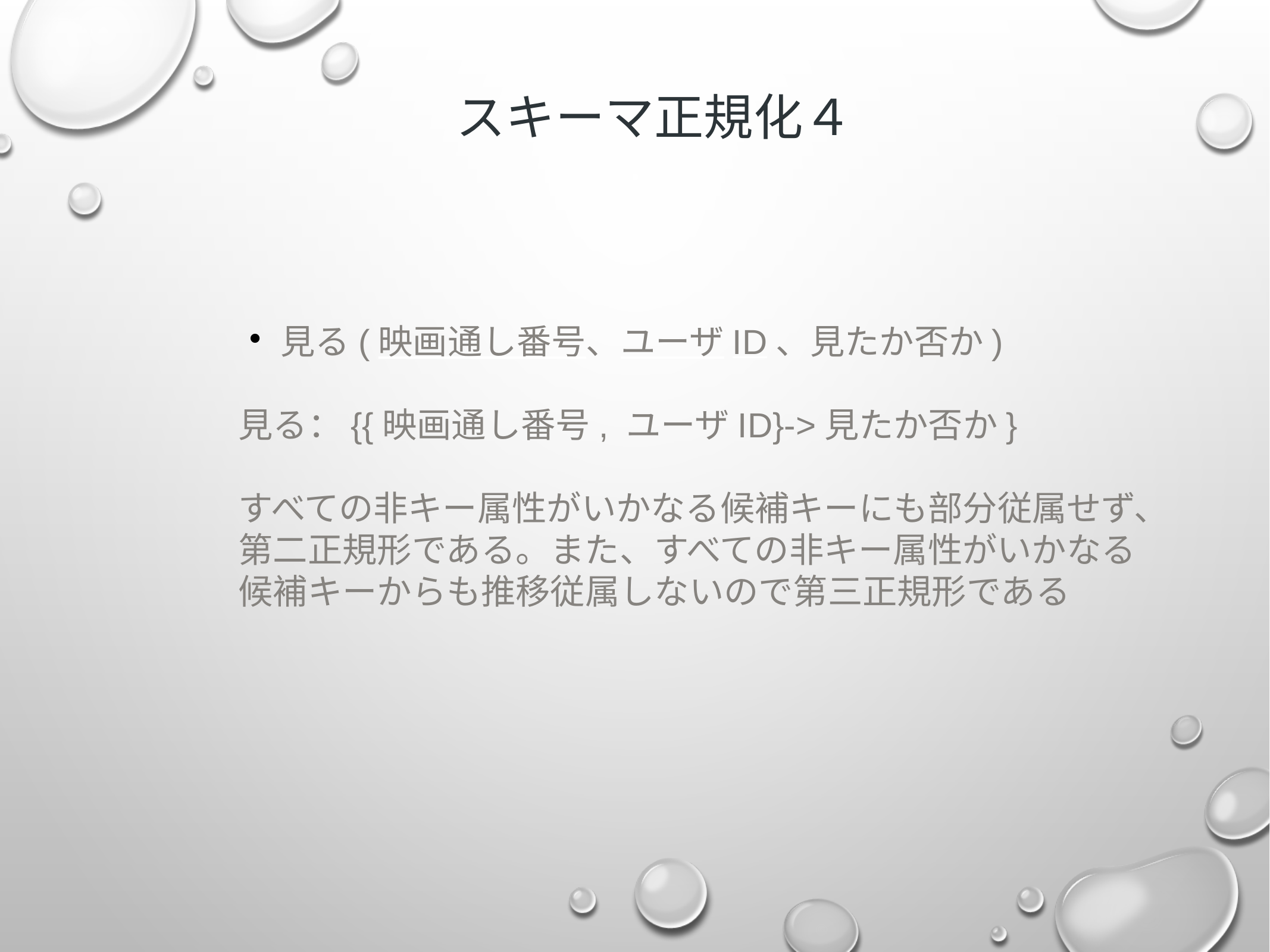

スキーマ正規化４

見る(映画通し番号、ユーザID、見たか否か)

見る：{{映画通し番号, ユーザID}->見たか否か}

すべての非キー属性がいかなる候補キーにも部分従属せず、第二正規形である。また、すべての非キー属性がいかなる候補キーからも推移従属しないので第三正規形である